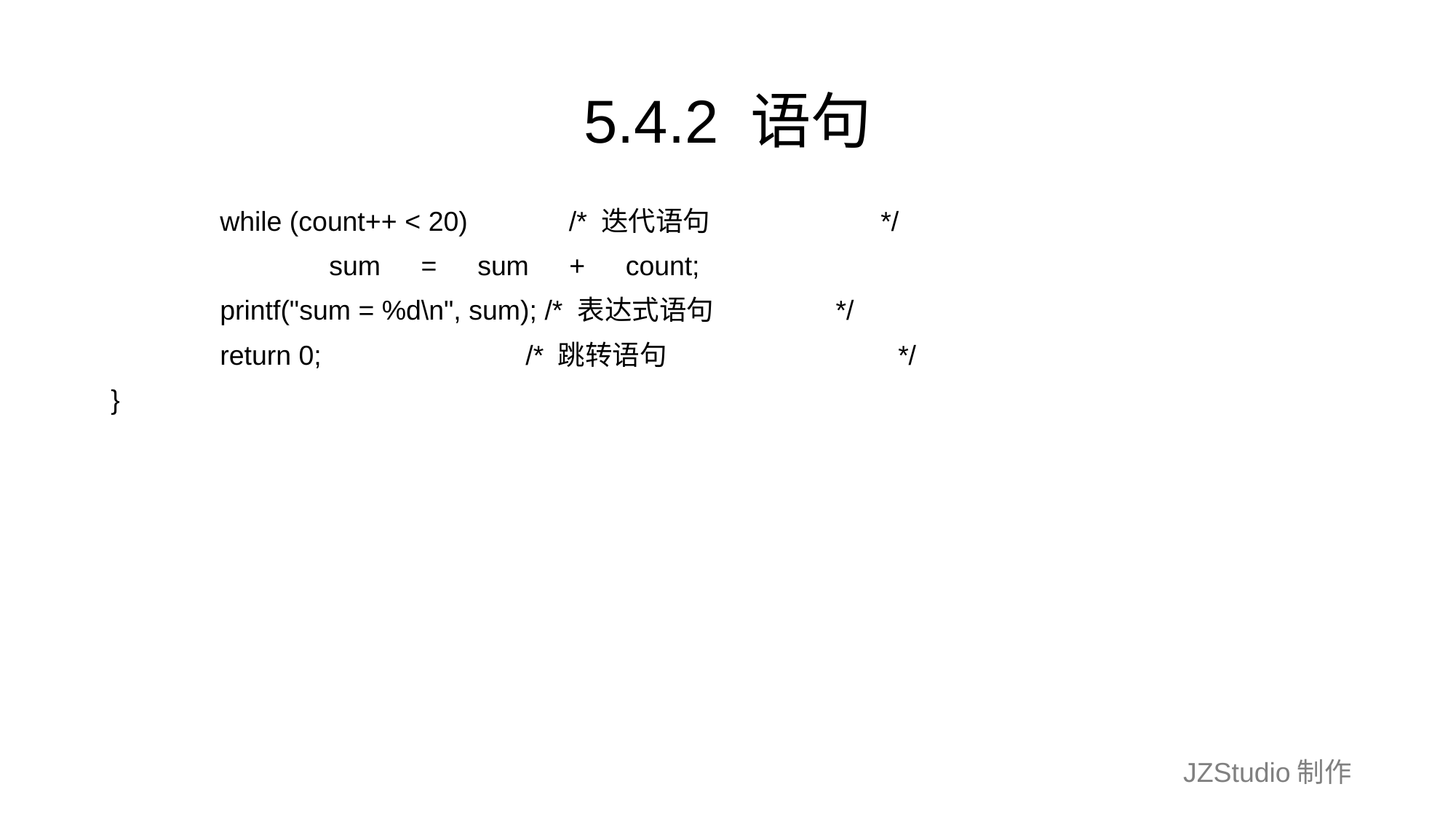

# 5.4.2 语句
	while (count++ < 20)　　　 /* 迭代语句　　　　　　*/
		sum　=　sum　+　count;
	printf("sum = %d\n", sum); /* 表达式语句　　　　 */
	return 0;　　　　　　　/* 跳转语句　　　　　　　　 */
}